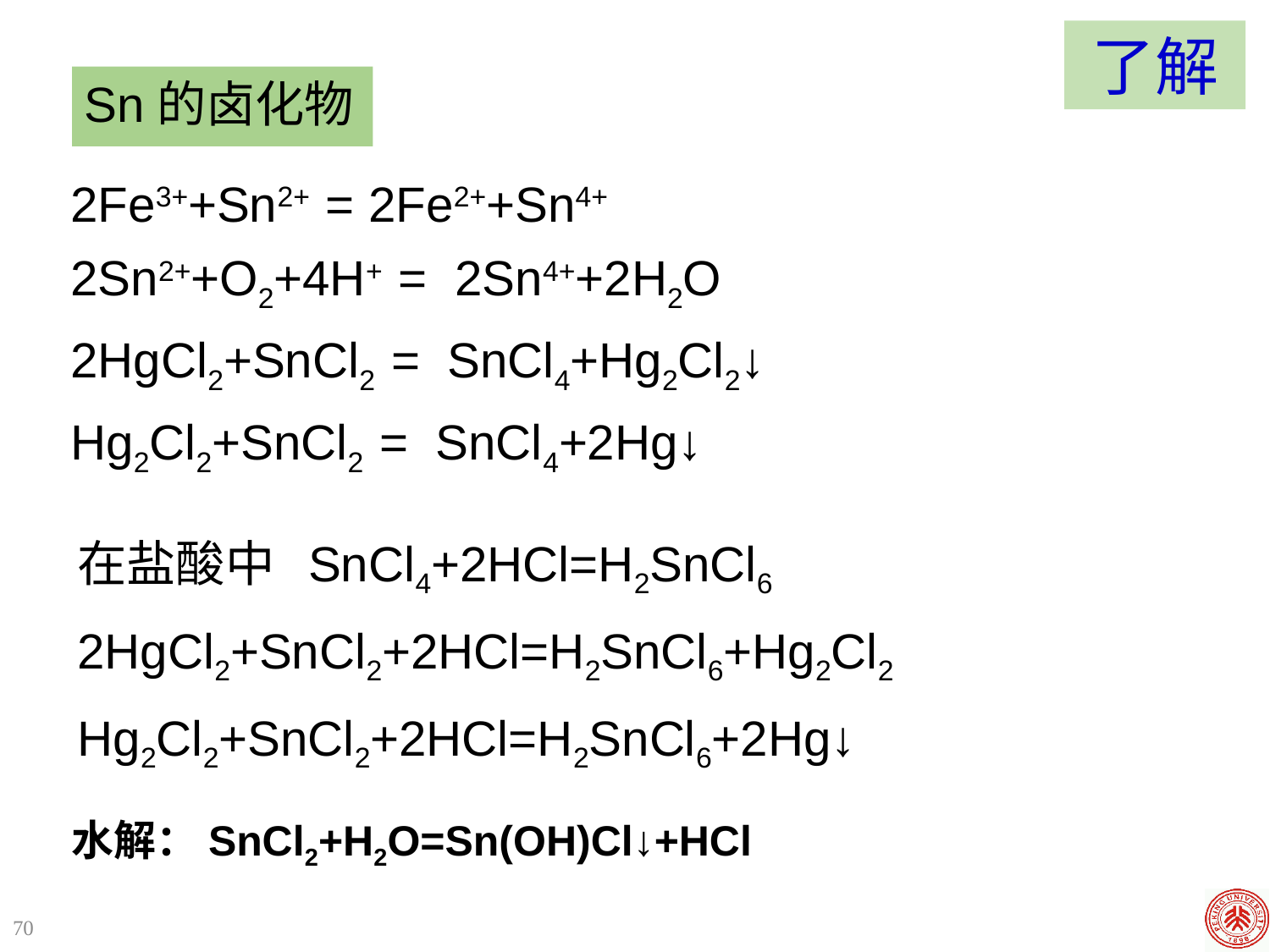

了解
Sn的卤化物
2Fe3++Sn2+  = 2Fe2++Sn4+
2Sn2++O2+4H+  =  2Sn4++2H2O
2HgCl2+SnCl2  =  SnCl4+Hg2Cl2↓
Hg2Cl2+SnCl2  =  SnCl4+2Hg↓
在盐酸中  SnCl4+2HCl=H2SnCl6
2HgCl2+SnCl2+2HCl=H2SnCl6+Hg2Cl2
Hg2Cl2+SnCl2+2HCl=H2SnCl6+2Hg↓
水解：SnCl2+H2O=Sn(OH)Cl↓+HCl
70